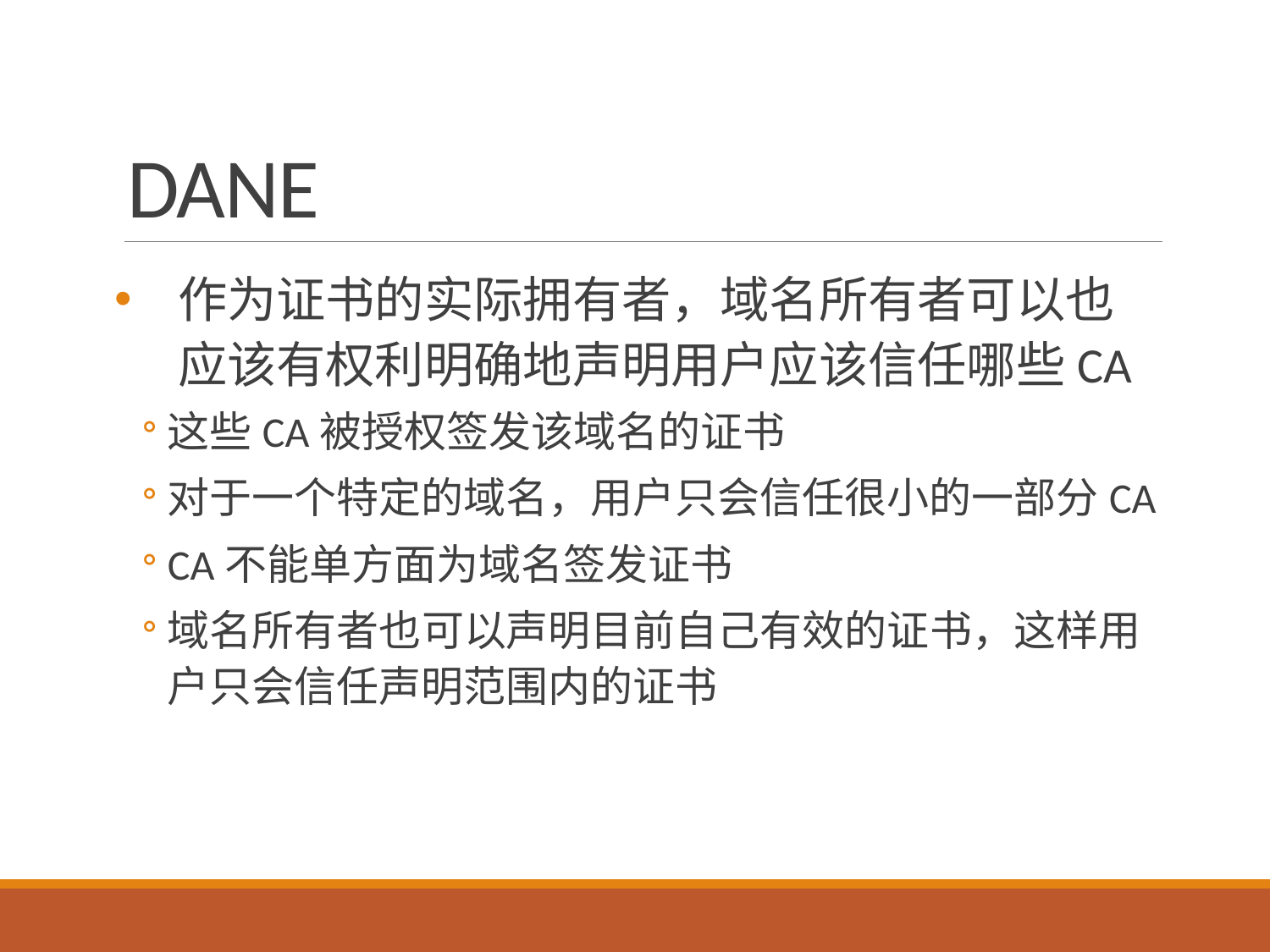

# DANE
作为证书的实际拥有者，域名所有者可以也应该有权利明确地声明用户应该信任哪些CA
这些CA被授权签发该域名的证书
对于一个特定的域名，用户只会信任很小的一部分CA
CA不能单方面为域名签发证书
域名所有者也可以声明目前自己有效的证书，这样用户只会信任声明范围内的证书